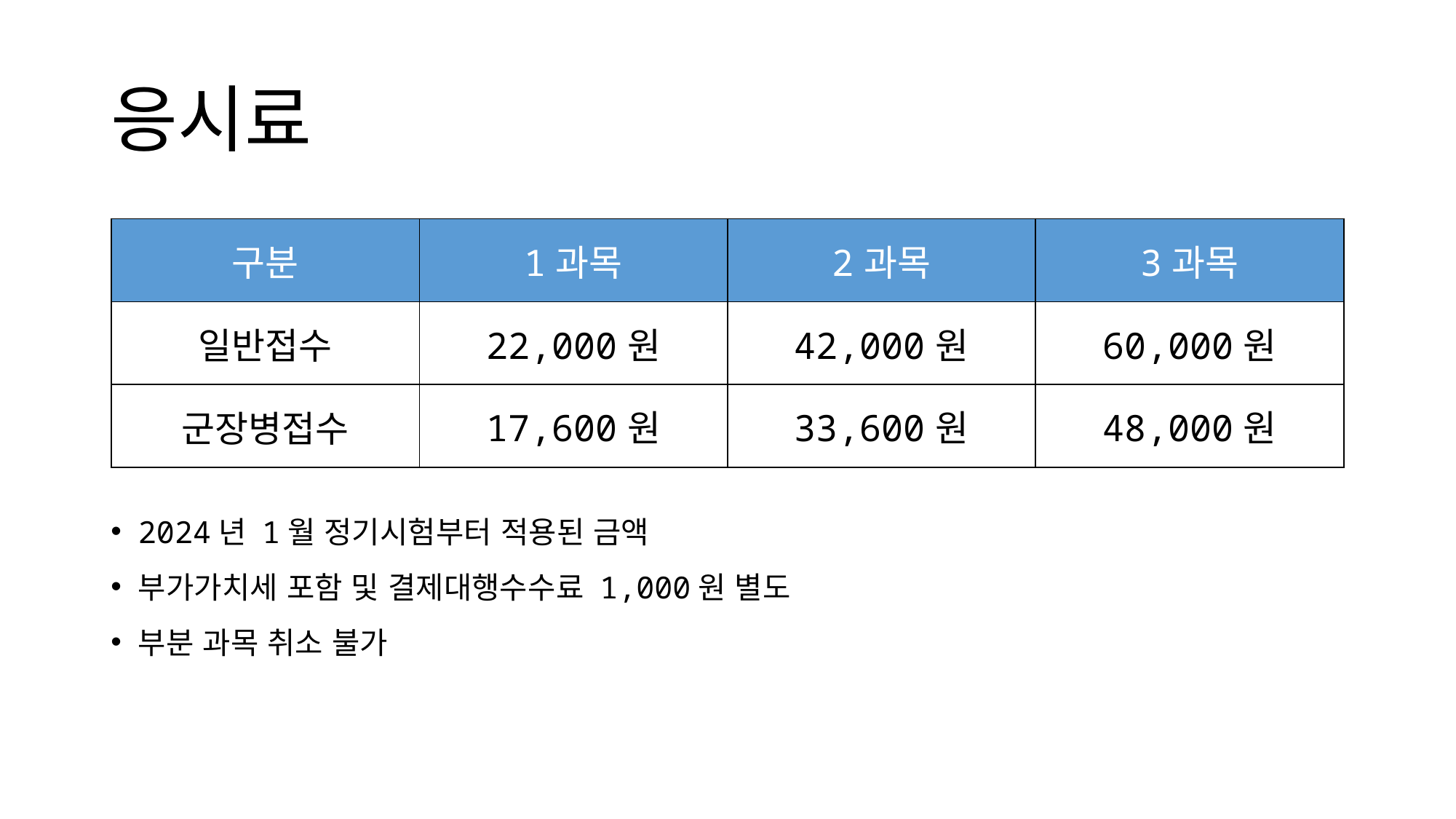

# 응시료
| 구분 | 1과목 | 2과목 | 3과목 |
| --- | --- | --- | --- |
| 일반접수 | 22,000원 | 42,000원 | 60,000원 |
| 군장병접수 | 17,600원 | 33,600원 | 48,000원 |
2024년 1월 정기시험부터 적용된 금액
부가가치세 포함 및 결제대행수수료 1,000원 별도
부분 과목 취소 불가